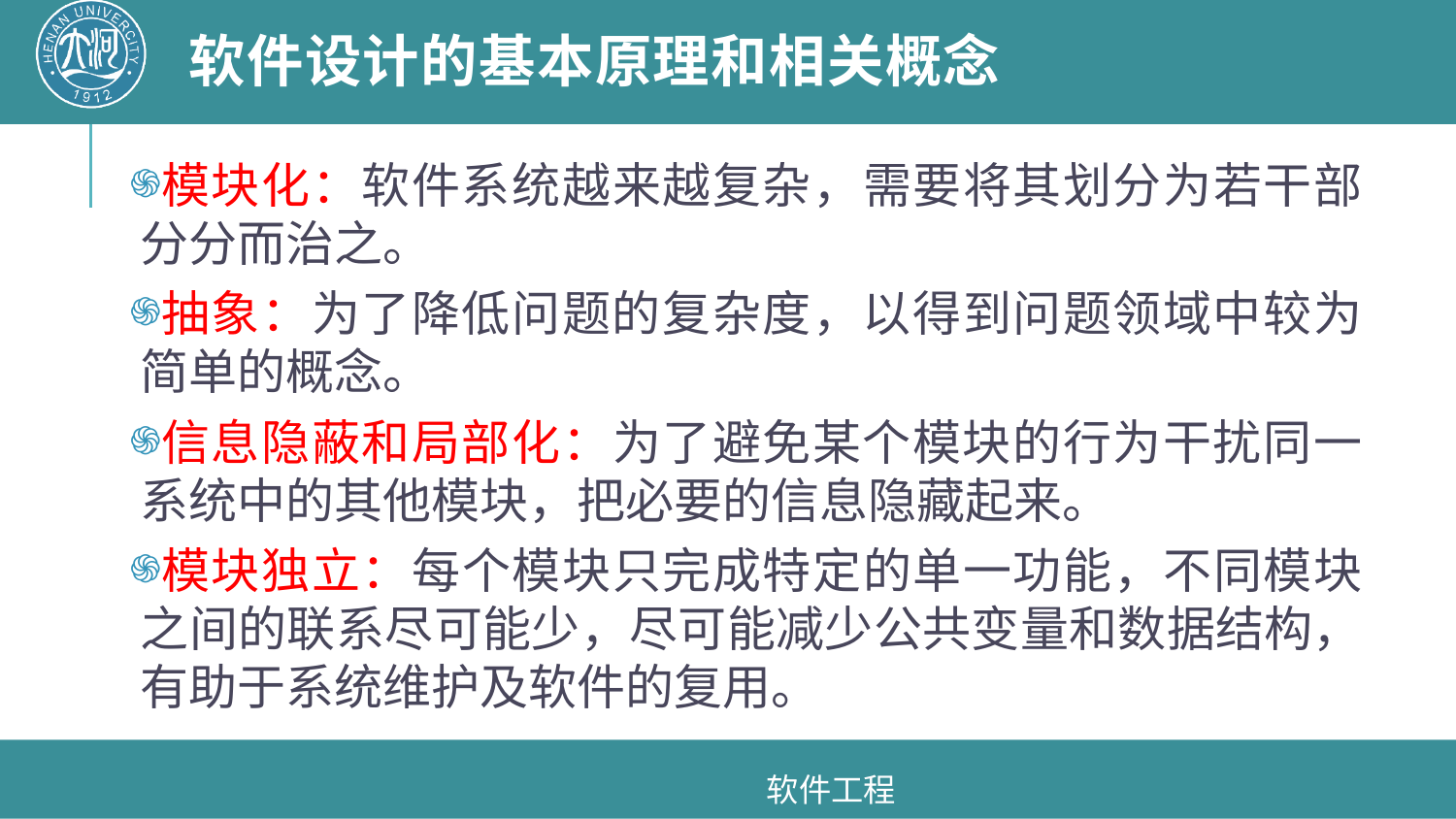

# 软件设计的基本原理和相关概念
模块化：软件系统越来越复杂，需要将其划分为若干部分分而治之。
抽象：为了降低问题的复杂度，以得到问题领域中较为简单的概念。
信息隐蔽和局部化：为了避免某个模块的行为干扰同一系统中的其他模块，把必要的信息隐藏起来。
模块独立：每个模块只完成特定的单一功能，不同模块之间的联系尽可能少，尽可能减少公共变量和数据结构，有助于系统维护及软件的复用。

软件工程
130